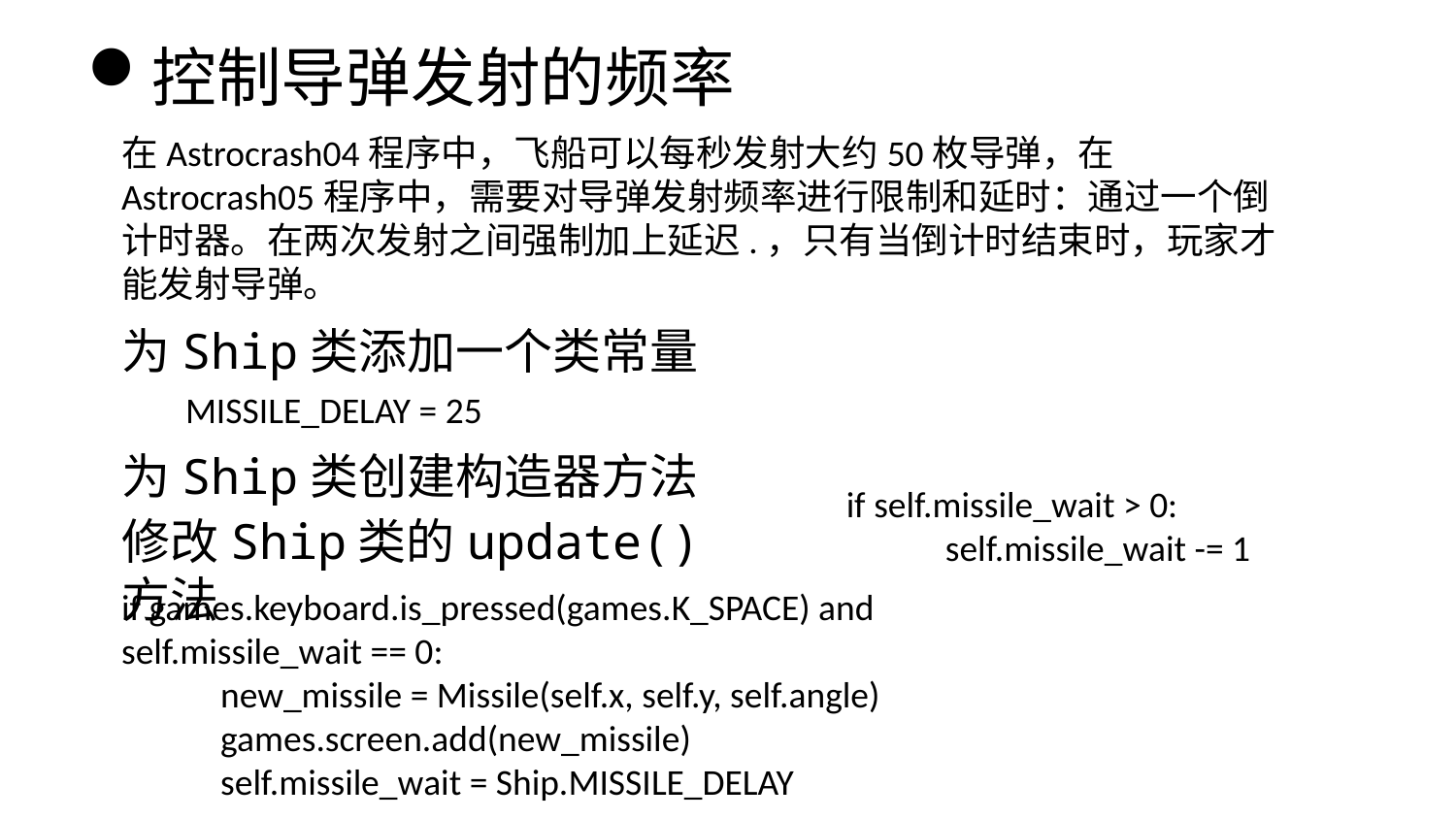

控制导弹发射的频率
在Astrocrash04程序中，飞船可以每秒发射大约50枚导弹，在Astrocrash05程序中，需要对导弹发射频率进行限制和延时：通过一个倒计时器。在两次发射之间强制加上延迟.，只有当倒计时结束时，玩家才能发射导弹。
为Ship类添加一个类常量
  MISSILE_DELAY = 25
为Ship类创建构造器方法
if self.missile_wait > 0:
            self.missile_wait -= 1
修改Ship类的update()方法
if games.keyboard.is_pressed(games.K_SPACE) and self.missile_wait == 0:
            new_missile = Missile(self.x, self.y, self.angle)
            games.screen.add(new_missile)
            self.missile_wait = Ship.MISSILE_DELAY
17